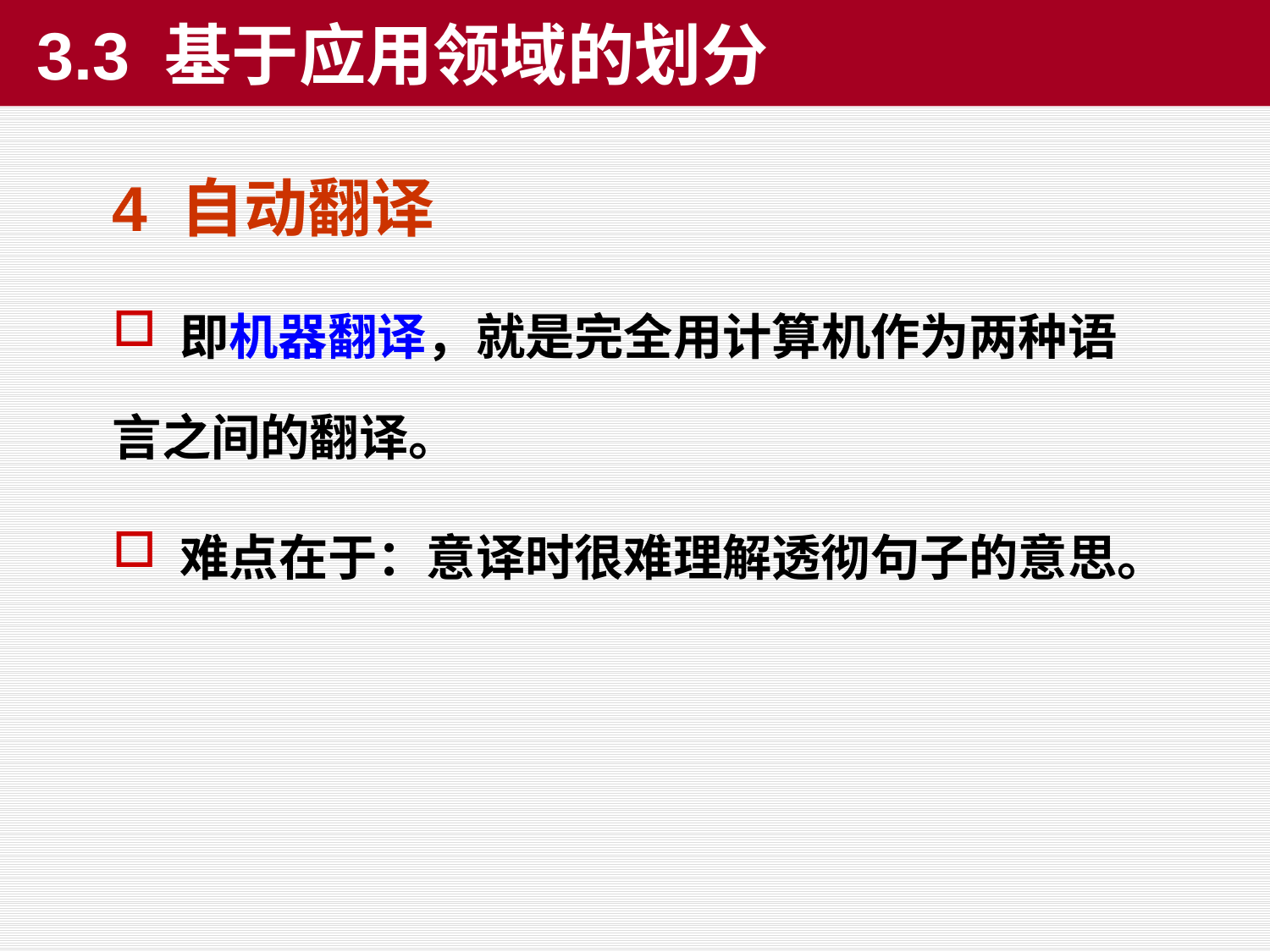

3.3 基于应用领域的划分
4 自动翻译
 即机器翻译，就是完全用计算机作为两种语言之间的翻译。
 难点在于：意译时很难理解透彻句子的意思。